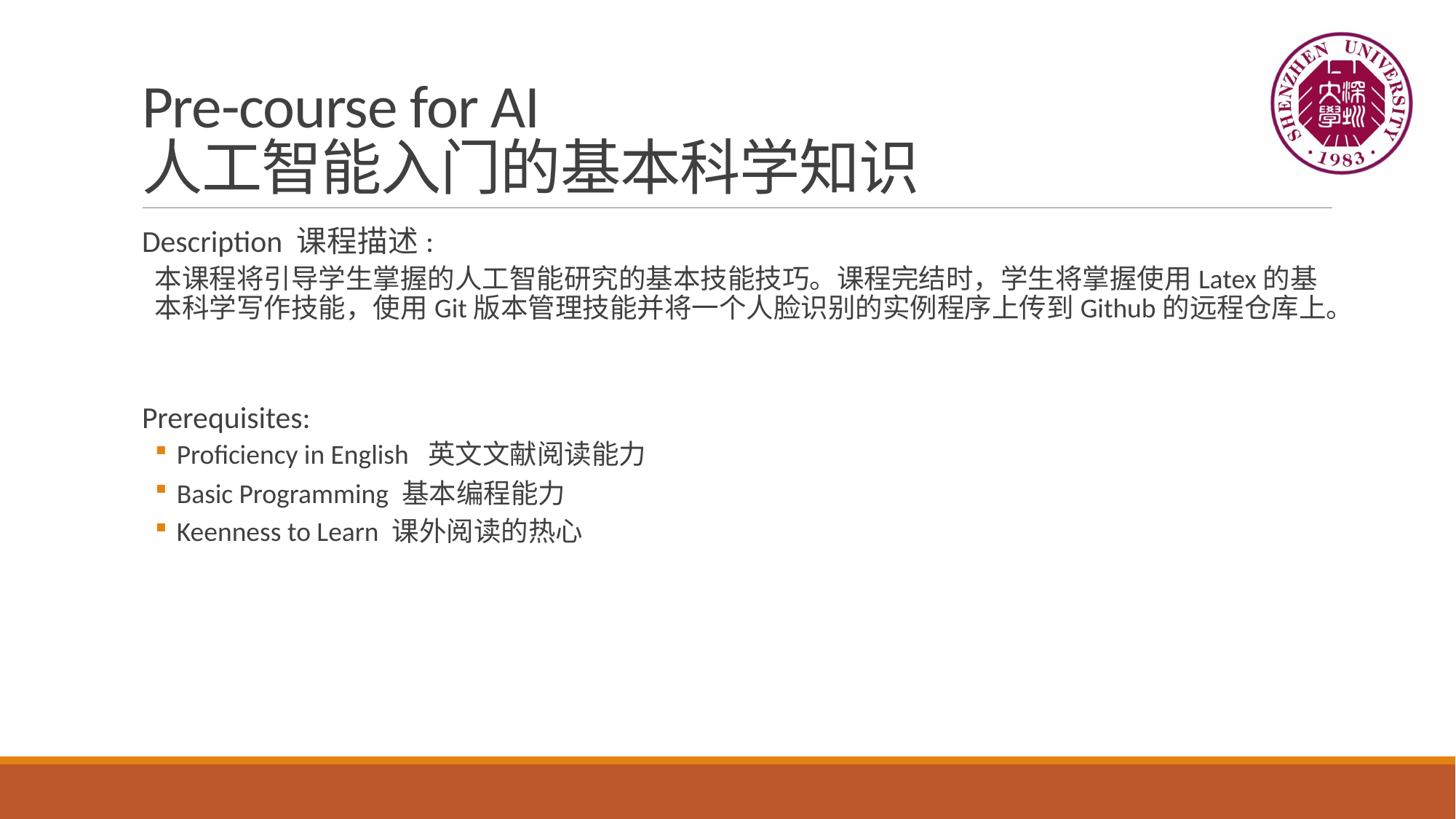

# Pre-course for AI 人工智能入门的基本科学知识
Description 课程描述:
本课程将引导学生掌握的人工智能研究的基本技能技巧。课程完结时，学生将掌握使用Latex的基本科学写作技能，使用Git版本管理技能并将一个人脸识别的实例程序上传到Github的远程仓库上。

Prerequisites:
Proficiency in English  英文文献阅读能力
Basic Programming 基本编程能力
Keenness to Learn 课外阅读的热心